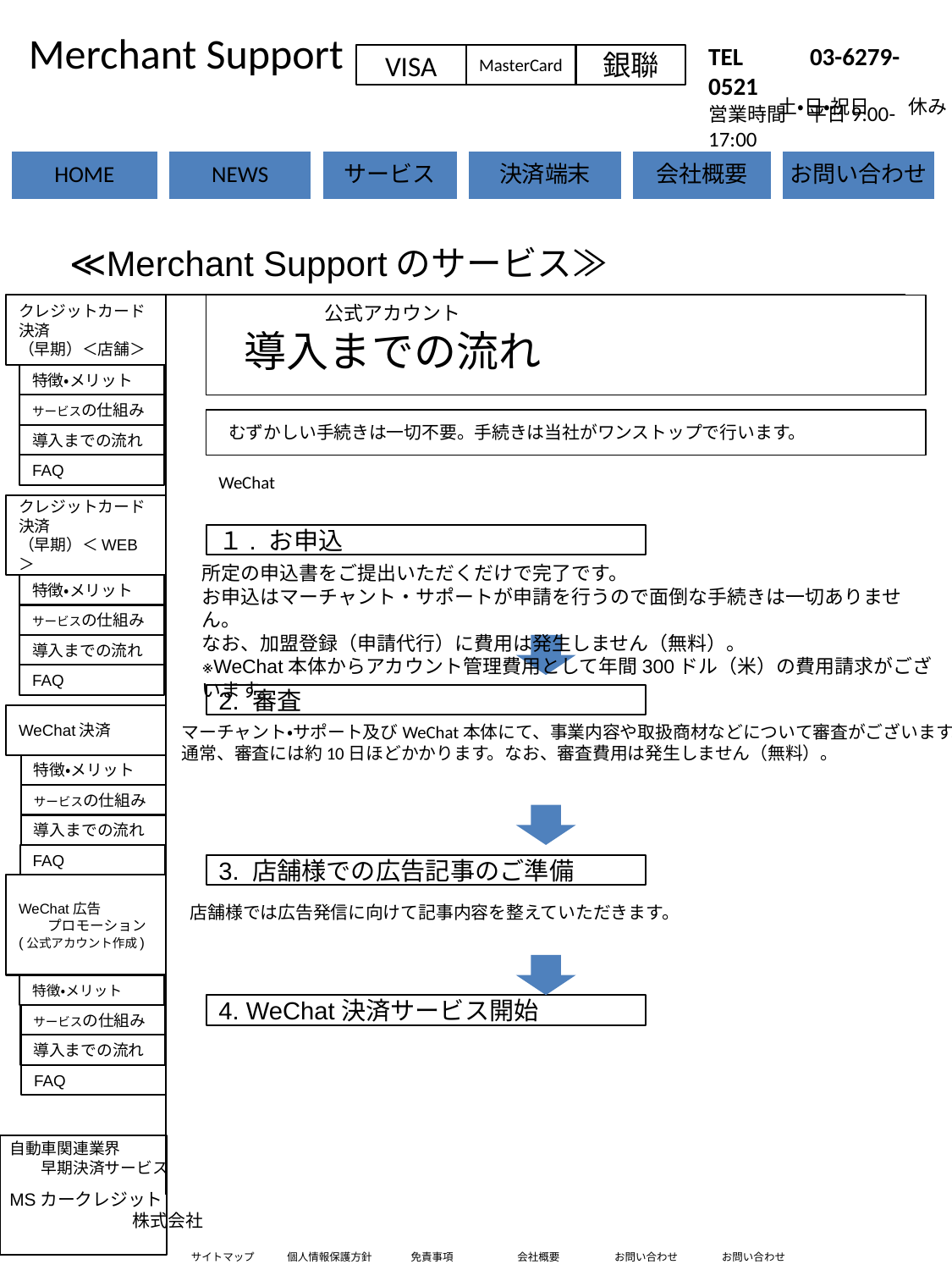

Merchant Support
サービス画面
TEL 　　03-6279-0521
営業時間　平日9:00-17:00

VISA
MasterCard
銀聯
土・日・祝日　　休み
HOME
NEWS
サービス
決済端末
会社概要
お問い合わせ
≪Merchant Supportのサービス≫
クレジットカード決済
（早期）＜店舗＞

公式アカウント
導入までの流れ
特徴・メリット
サービスの仕組み

むずかしい手続きは一切不要。手続きは当社がワンストップで行います。
導入までの流れ
FAQ
WeChat
クレジットカード決済
（早期）＜WEB＞
１. お申込
所定の申込書をご提出いただくだけで完了です。
お申込はマーチャント・サポートが申請を行うので面倒な手続きは一切ありません。
なお、加盟登録（申請代行）に費用は発生しません（無料）。
※WeChat本体からアカウント管理費用として年間300ドル（米）の費用請求がございます。
特徴・メリット
サービスの仕組み
導入までの流れ

FAQ
2. 審査
WeChat決済
マーチャント・サポート及びWeChat本体にて、事業内容や取扱商材などについて審査がございます。
通常、審査には約10日ほどかかります。なお、審査費用は発生しません（無料）。
特徴・メリット
サービスの仕組み

導入までの流れ
FAQ
3. 店舗様での広告記事のご準備
WeChat広告
        プロモーション
(公式アカウント作成)
店舗様では広告発信に向けて記事内容を整えていただきます。

特徴・メリット
4. WeChat決済サービス開始
サービスの仕組み
導入までの流れ
FAQ
自動車関連業界
　　早期決済サービス

MSカークレジット
　　　　　　　株式会社
サイトマップ
個人情報保護方針
免責事項
会社概要
お問い合わせ
お問い合わせ